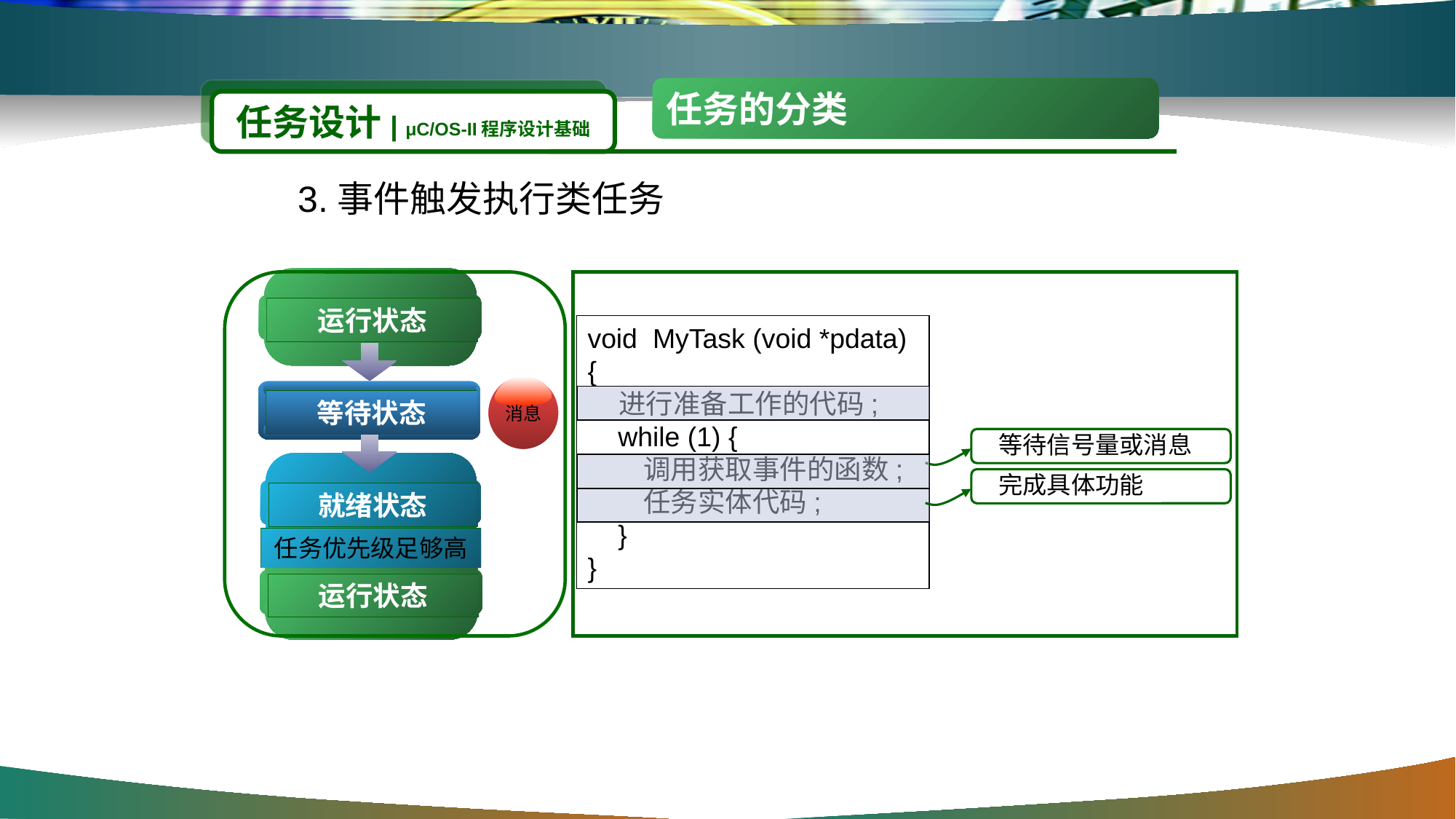

任务的分类
任务设计| μC/OS-II程序设计基础

3.事件触发执行类任务

运行状态

void  MyTask (void *pdata)
{
    进行准备工作的代码;
    while (1) {
        调用获取事件的函数;
        任务实体代码;
    }
}

消息

等待状态

等待信号量或消息

就绪状态

完成具体功能

任务优先级足够高

运行状态